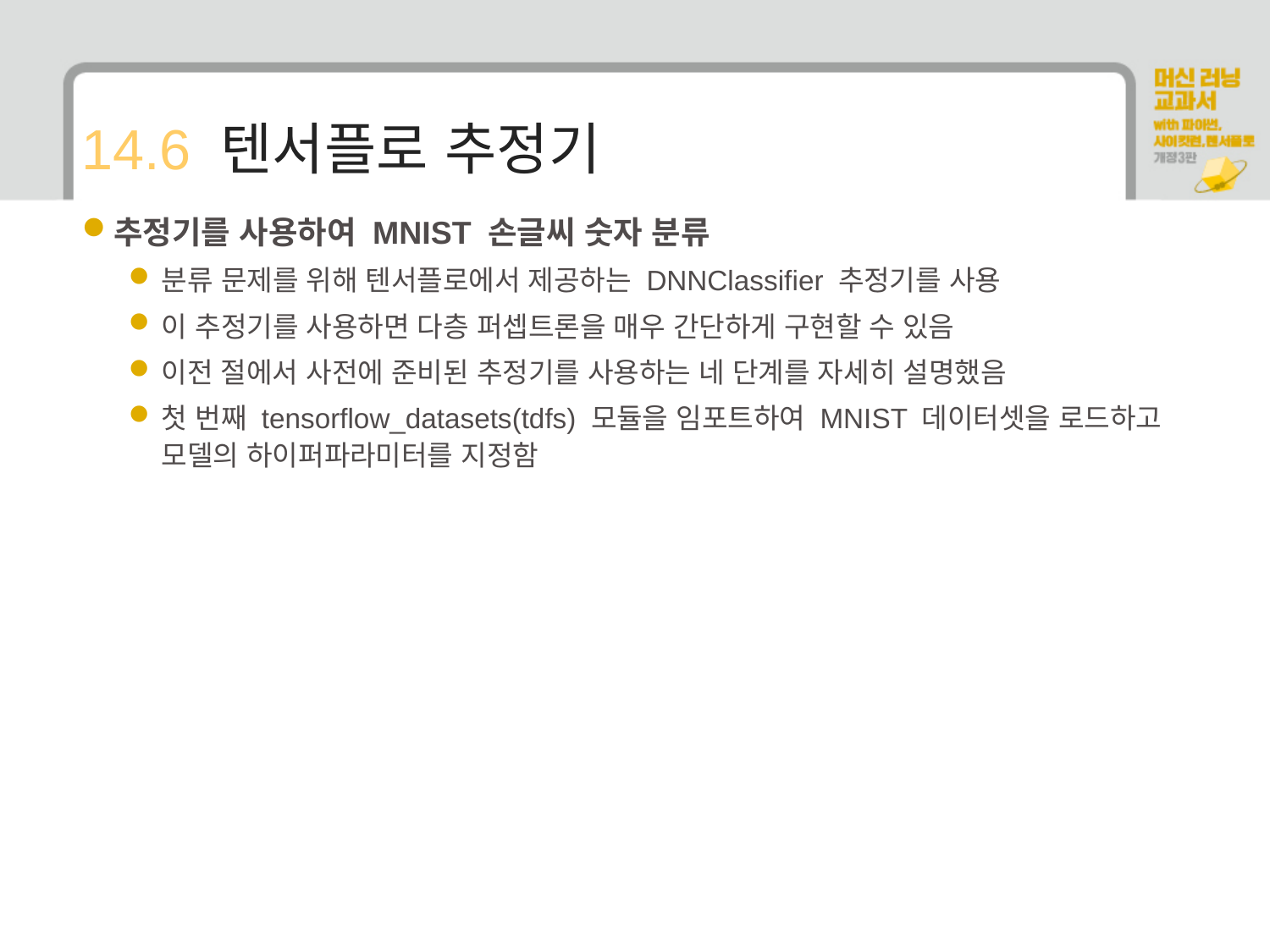

# 14.6 텐서플로 추정기
추정기를 사용하여 MNIST 손글씨 숫자 분류
분류 문제를 위해 텐서플로에서 제공하는 DNNClassifier 추정기를 사용
이 추정기를 사용하면 다층 퍼셉트론을 매우 간단하게 구현할 수 있음
이전 절에서 사전에 준비된 추정기를 사용하는 네 단계를 자세히 설명했음
첫 번째 tensorflow_datasets(tdfs) 모듈을 임포트하여 MNIST 데이터셋을 로드하고 모델의 하이퍼파라미터를 지정함